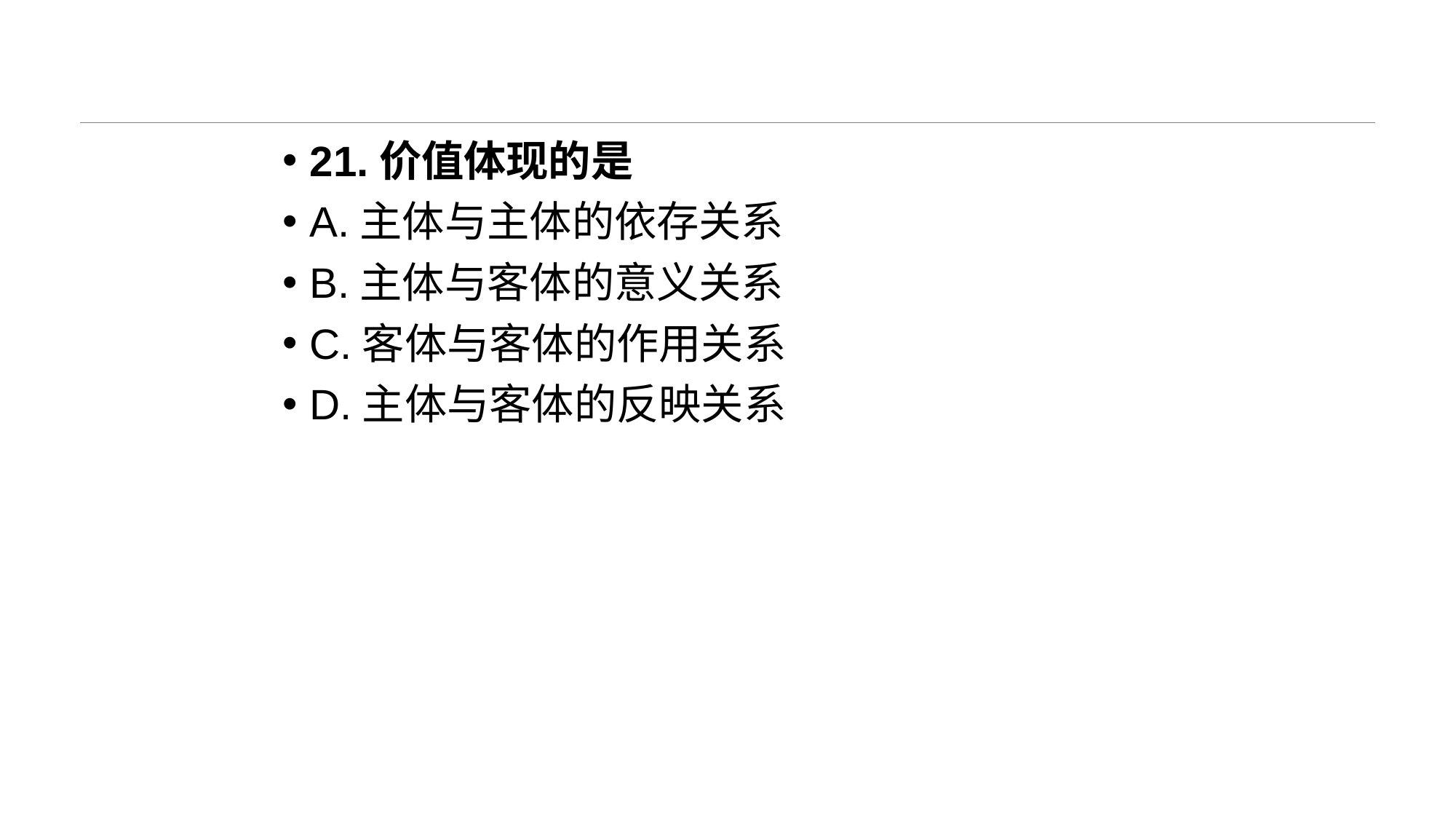

#
21.价值体现的是
A.主体与主体的依存关系
B.主体与客体的意义关系
C.客体与客体的作用关系
D.主体与客体的反映关系